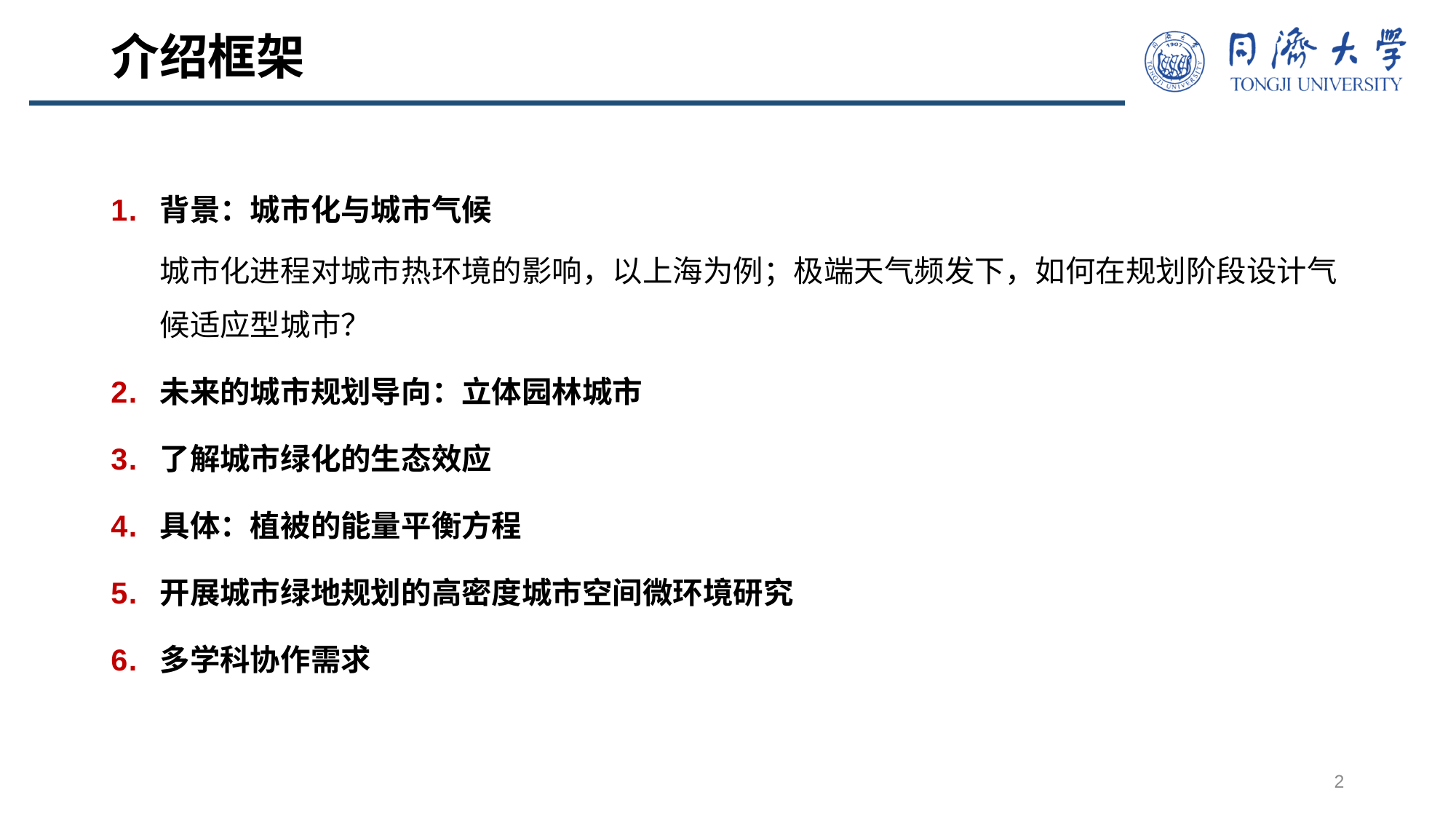

# 介绍框架
背景：城市化与城市气候
城市化进程对城市热环境的影响，以上海为例；极端天气频发下，如何在规划阶段设计气候适应型城市？
未来的城市规划导向：立体园林城市
了解城市绿化的生态效应
具体：植被的能量平衡方程
开展城市绿地规划的高密度城市空间微环境研究
多学科协作需求

2